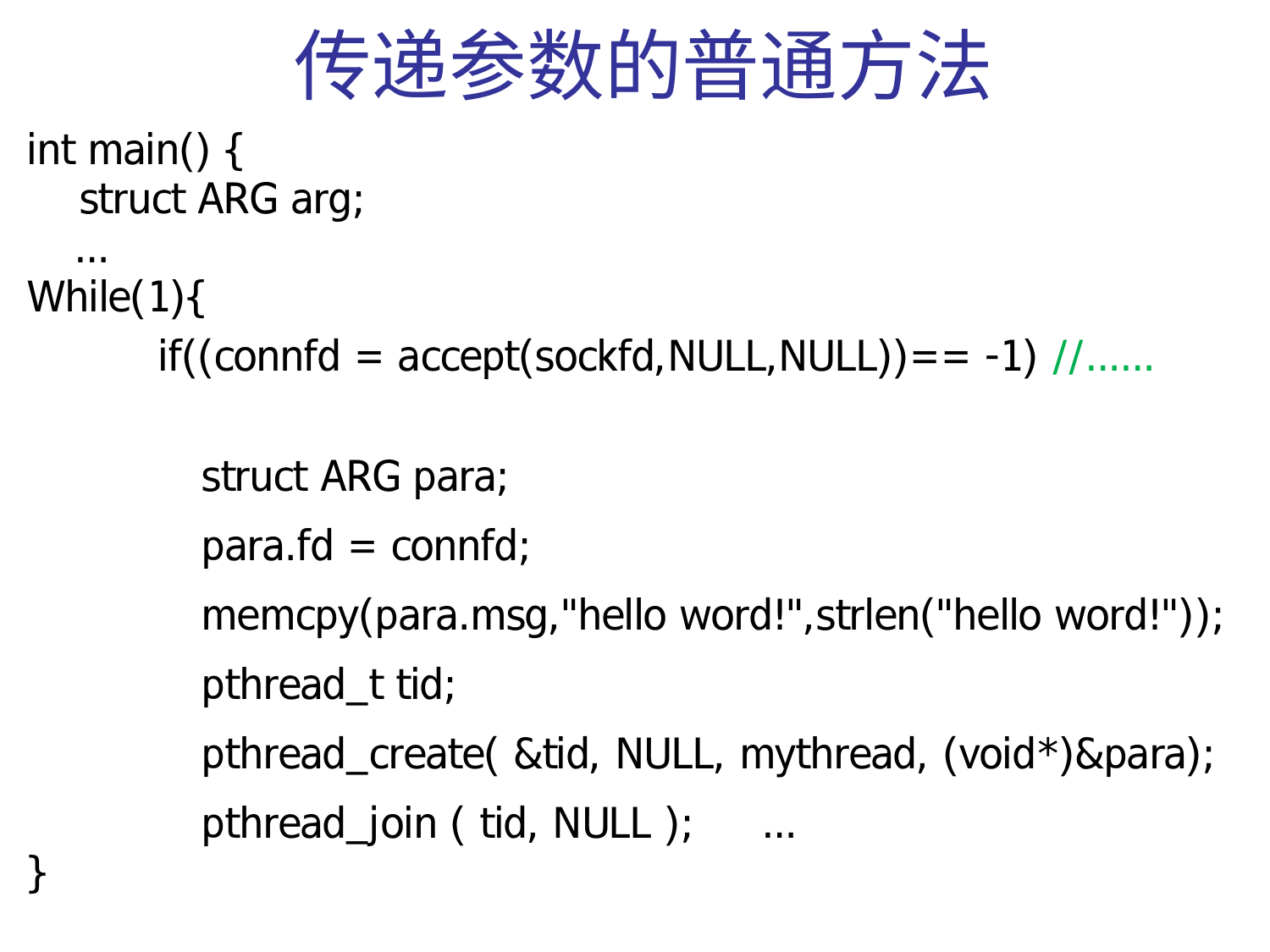

# 传递参数的普通方法
int main() {
    struct ARG arg;
	…
While(1){
          if((connfd = accept(sockfd,NULL,NULL))== -1) //……
 		struct ARG para;
     	para.fd = connfd;
    	memcpy(para.msg,"hello word!",strlen("hello word!"));
     	pthread_t tid;
   		pthread_create( &tid, NULL, mythread, (void*)&para);
     	pthread_join ( tid, NULL );	    …
}